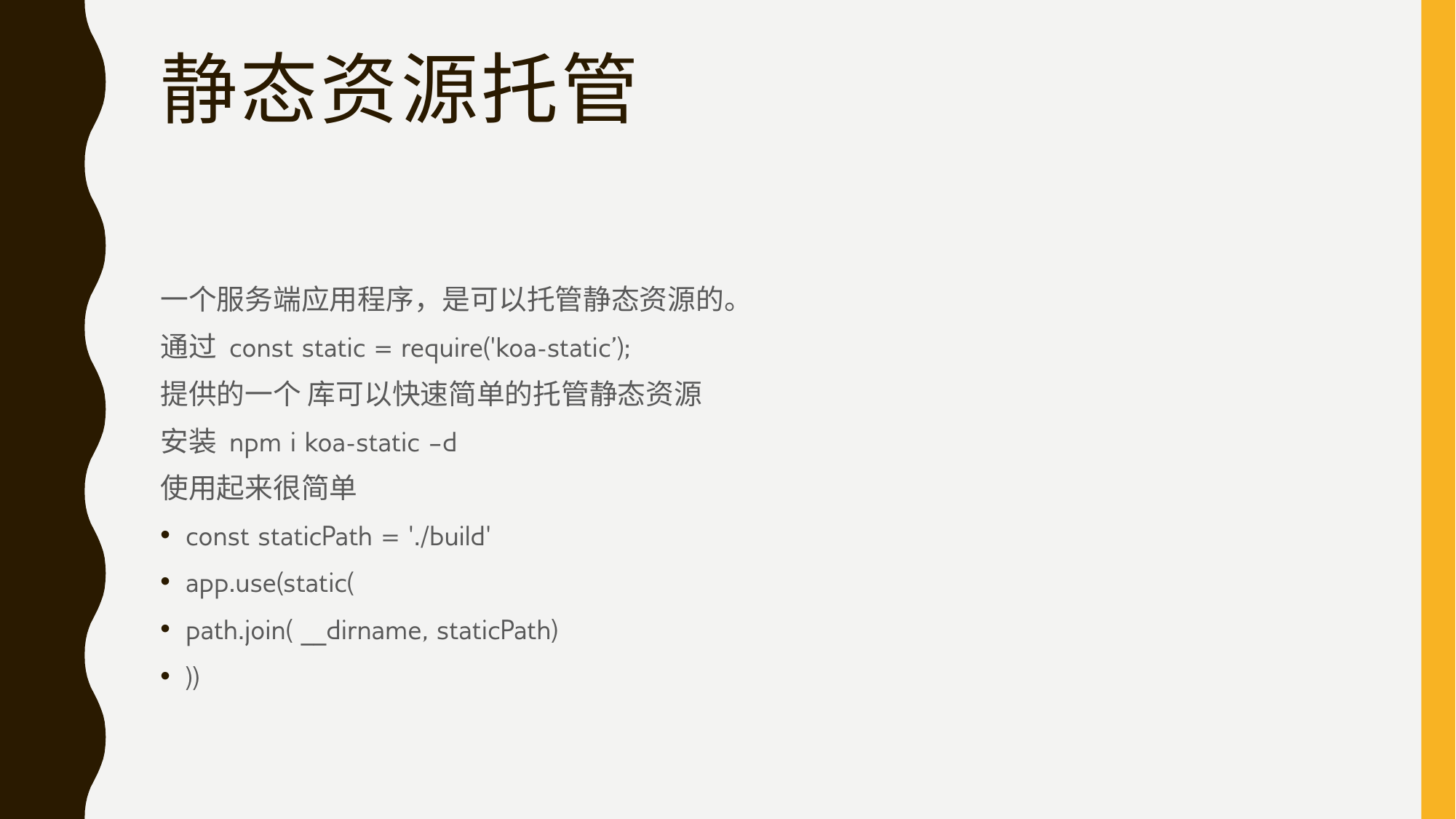

# 静态资源托管
一个服务端应用程序，是可以托管静态资源的。
通过 const static = require('koa-static’);
提供的一个 库可以快速简单的托管静态资源
安装 npm i koa-static –d
使用起来很简单
const staticPath = './build'
app.use(static(
path.join( __dirname, staticPath)
))